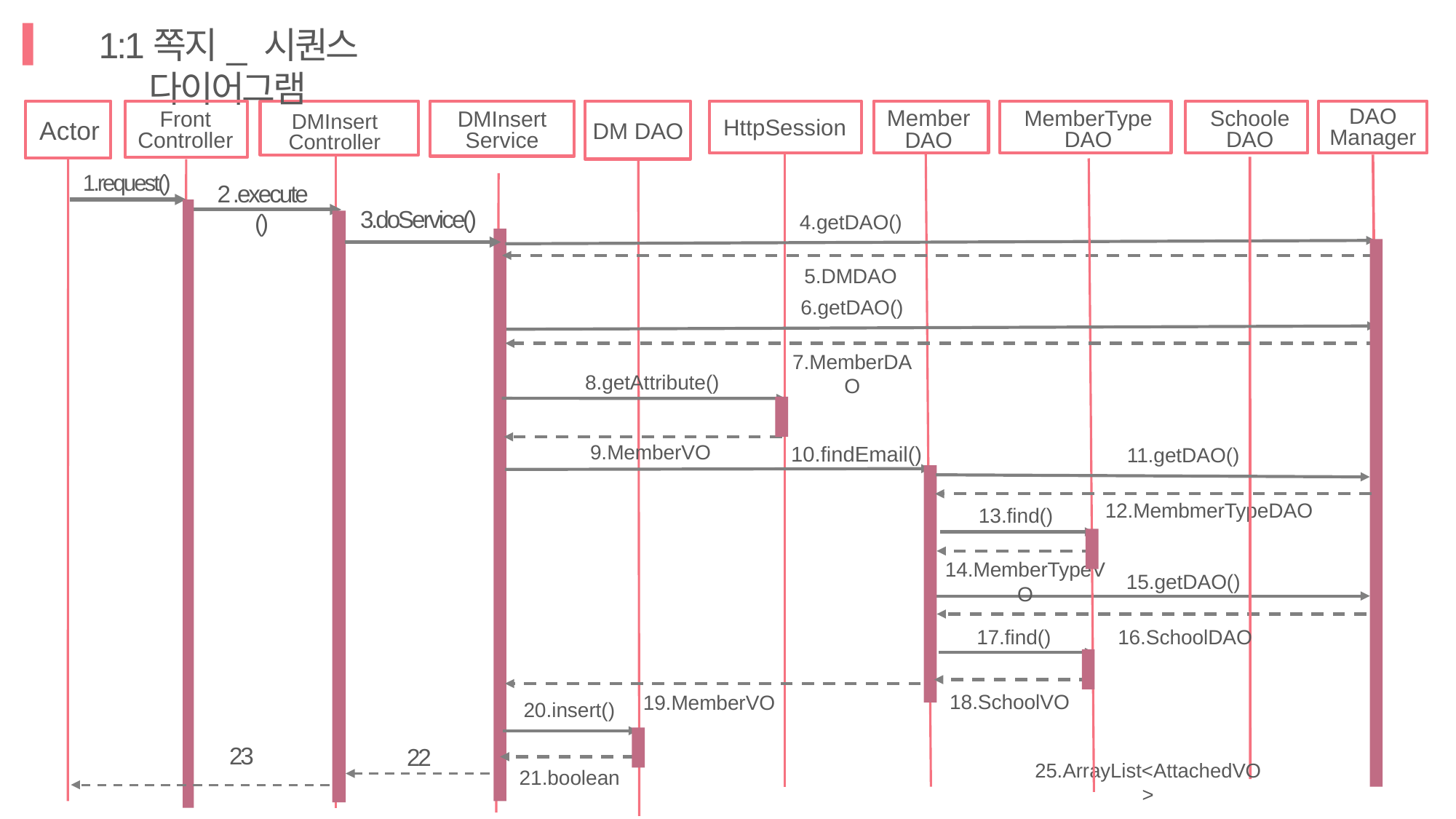

1:1쪽지_ 시퀀스 다이어그램

Actor

Front
Controller

DMInsert
Controller

DMInsert
Service

DM DAO

HttpSession

Member
DAO

MemberType
DAO

Schoole
DAO

DAO
Manager
1.request()
2 .execute()
3.doService()

4.getDAO()

5.DMDAO
6.getDAO()
7.MemberDAO
8.getAttribute()

9.MemberVO
10.findEmail()
11.getDAO()

12.MembmerTypeDAO
13.find()

14.MemberTypeVO
15.getDAO()
17.find()
16.SchoolDAO

18.SchoolVO
19.MemberVO
20.insert()

23
22
25.ArrayList<AttachedVO>
21.boolean